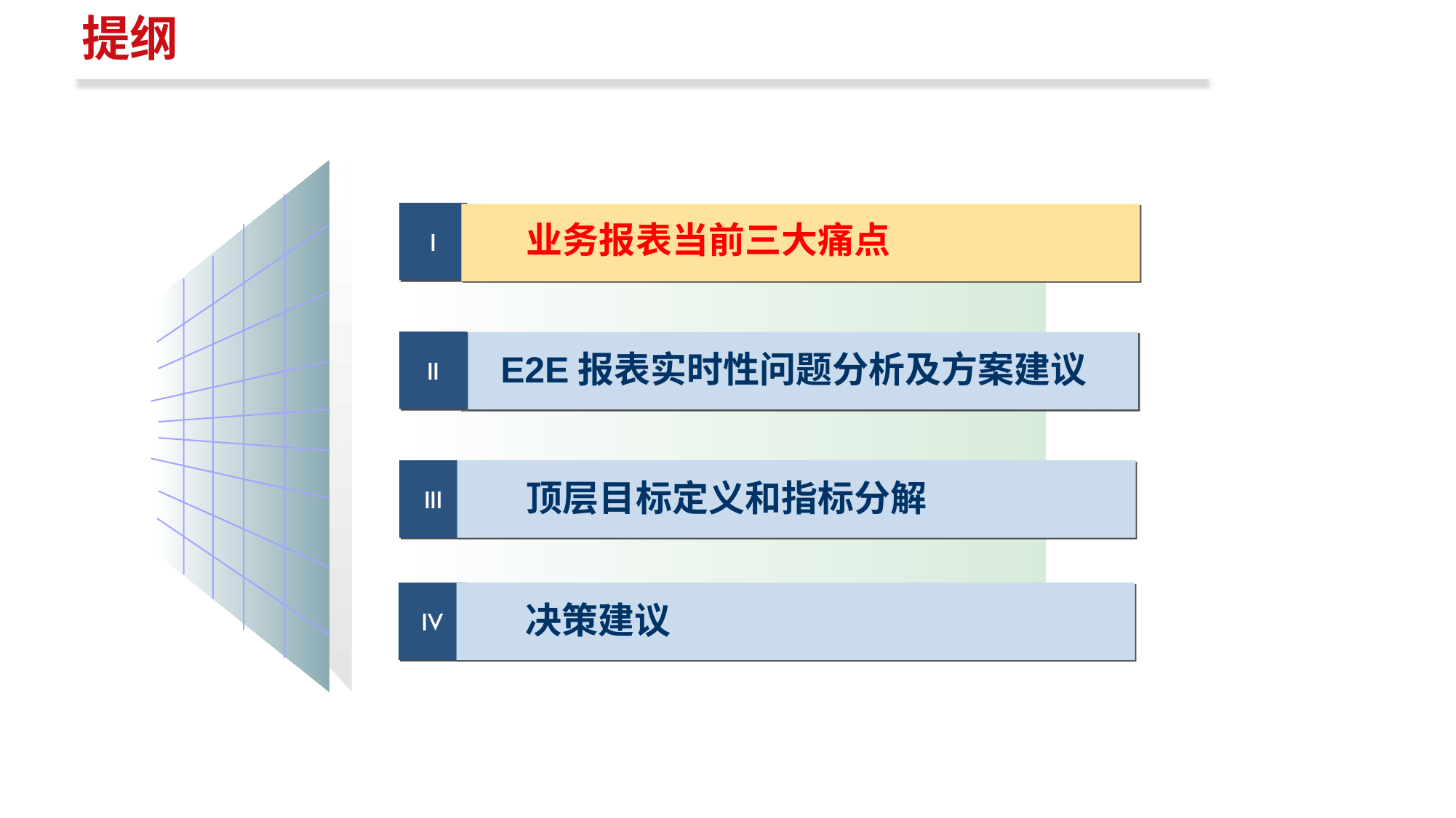

提纲

I

业务报表当前三大痛点

II

E2E报表实时性问题分析及方案建议
III

顶层目标定义和指标分解
IV

决策建议